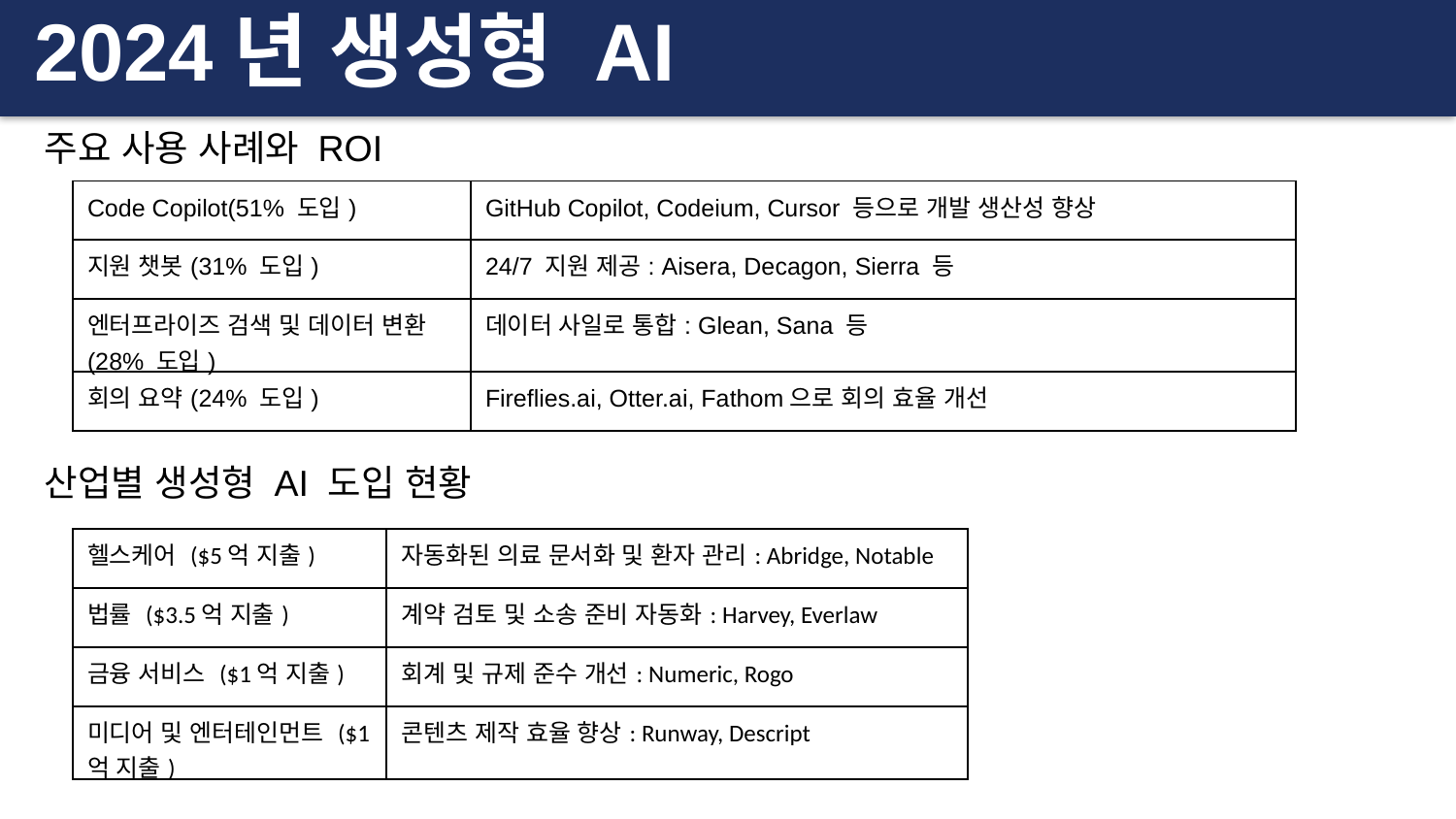

2024년 생성형 AI
주요 사용 사례와 ROI
| Code Copilot(51% 도입) | GitHub Copilot, Codeium, Cursor 등으로 개발 생산성 향상 |
| --- | --- |
| 지원 챗봇(31% 도입) | 24/7 지원 제공: Aisera, Decagon, Sierra 등 |
| 엔터프라이즈 검색 및 데이터 변환(28% 도입) | 데이터 사일로 통합: Glean, Sana 등 |
| 회의 요약(24% 도입) | Fireflies.ai, Otter.ai, Fathom으로 회의 효율 개선 |
산업별 생성형 AI 도입 현황
| 헬스케어 ($5억 지출) | 자동화된 의료 문서화 및 환자 관리: Abridge, Notable |
| --- | --- |
| 법률 ($3.5억 지출) | 계약 검토 및 소송 준비 자동화: Harvey, Everlaw |
| 금융 서비스 ($1억 지출) | 회계 및 규제 준수 개선: Numeric, Rogo |
| 미디어 및 엔터테인먼트 ($1억 지출) | 콘텐츠 제작 효율 향상: Runway, Descript |